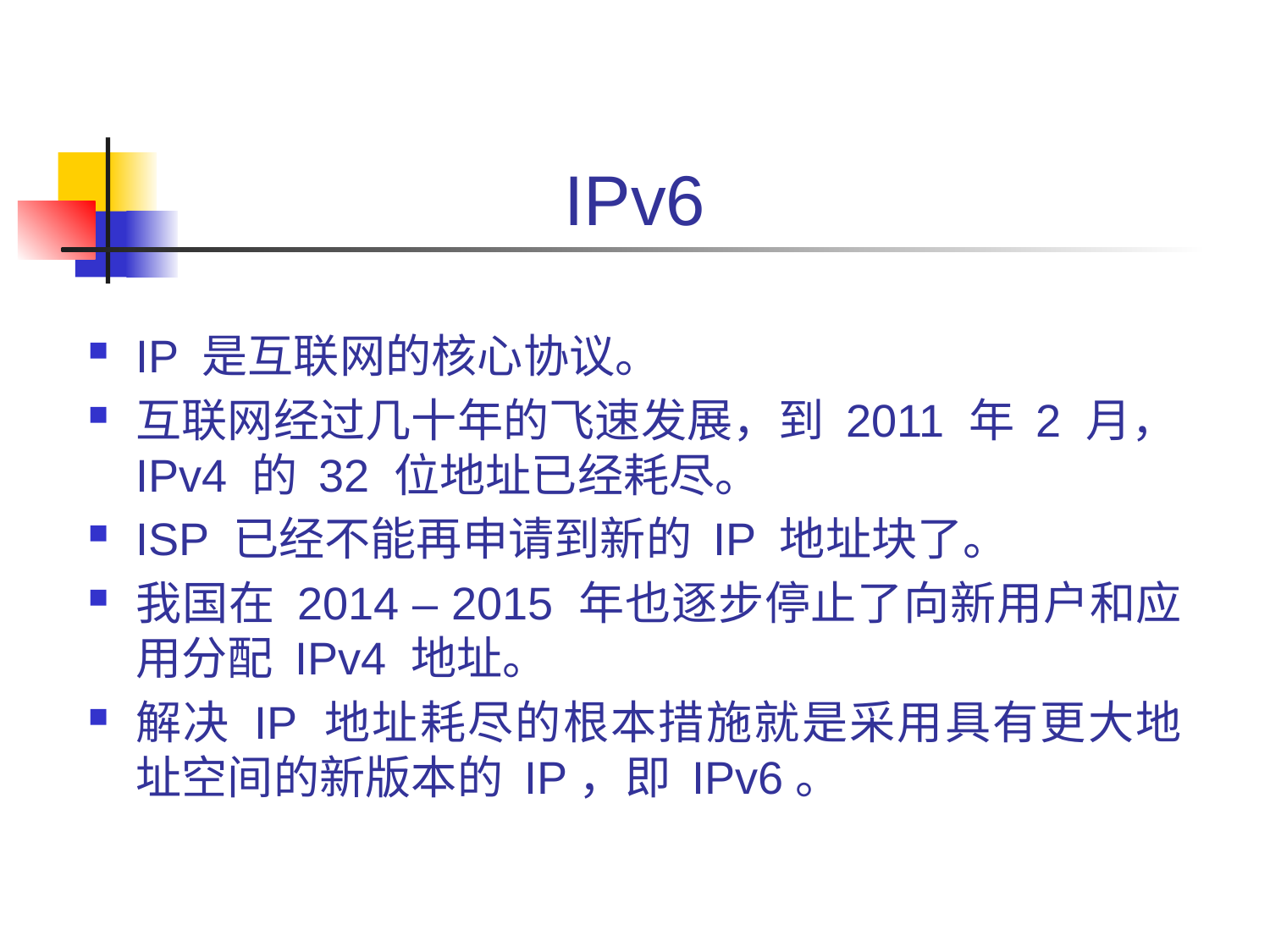

IPv6
IP 是互联网的核心协议。
互联网经过几十年的飞速发展，到 2011 年 2 月，IPv4 的 32 位地址已经耗尽。
ISP 已经不能再申请到新的 IP 地址块了。
我国在 2014 – 2015 年也逐步停止了向新用户和应用分配 IPv4 地址。
解决 IP 地址耗尽的根本措施就是采用具有更大地址空间的新版本的 IP，即 IPv6。